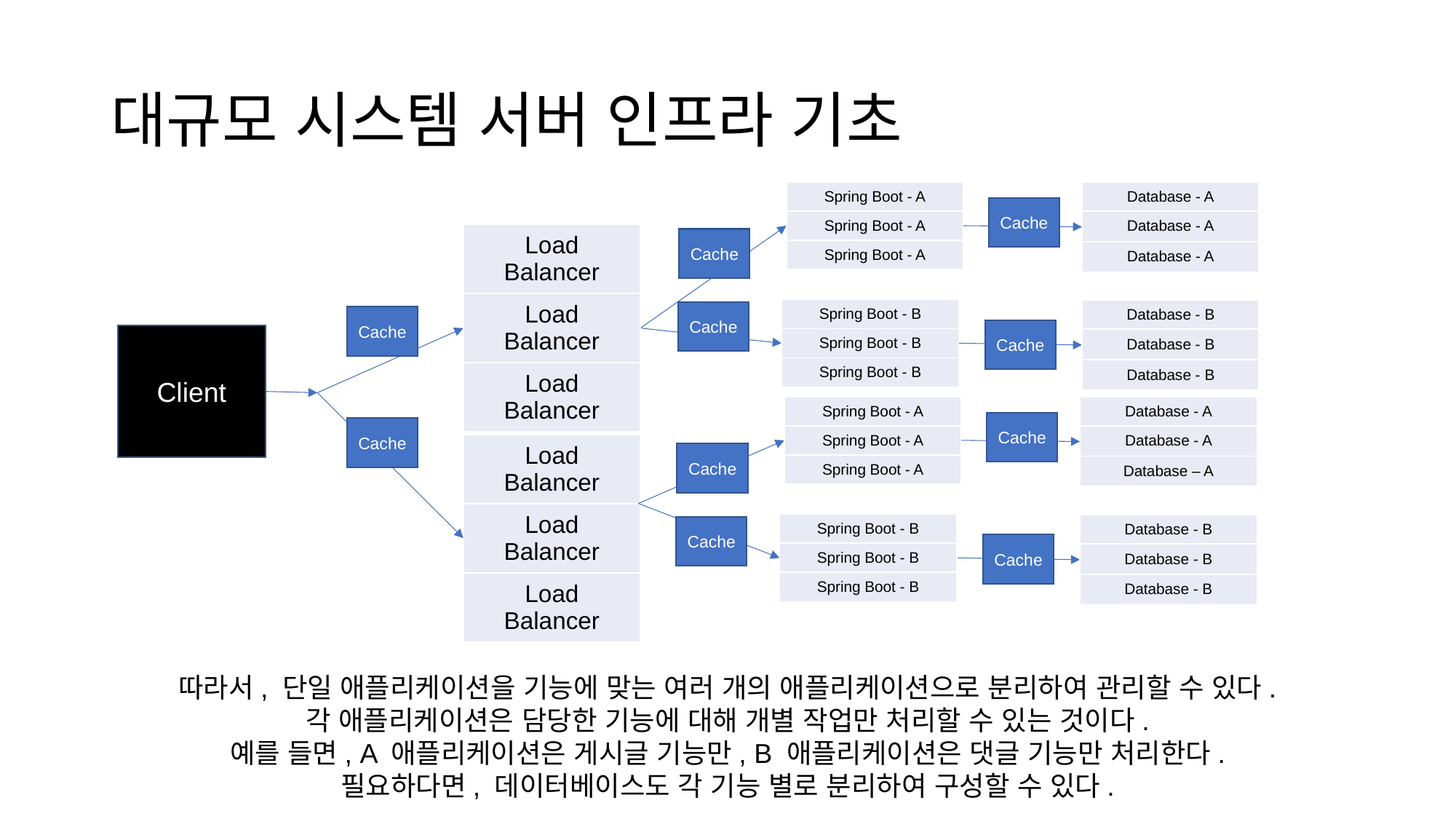

# 대규모 시스템 서버 인프라 기초
| Spring Boot - A |
| --- |
| Spring Boot - A |
| Spring Boot - A |
| Database - A |
| --- |
| Database - A |
| Database - A |
Cache
| Load Balancer |
| --- |
| Load Balancer |
| Load Balancer |
Cache
| Spring Boot - B |
| --- |
| Spring Boot - B |
| Spring Boot - B |
| Database - B |
| --- |
| Database - B |
| Database - B |
Cache
Cache
Cache
Client
| Spring Boot - A |
| --- |
| Spring Boot - A |
| Spring Boot - A |
| Database - A |
| --- |
| Database - A |
| Database – A |
Cache
Cache
| Load Balancer |
| --- |
| Load Balancer |
| Load Balancer |
Cache
| Spring Boot - B |
| --- |
| Spring Boot - B |
| Spring Boot - B |
| Database - B |
| --- |
| Database - B |
| Database - B |
Cache
Cache
따라서, 단일 애플리케이션을 기능에 맞는 여러 개의 애플리케이션으로 분리하여 관리할 수 있다.
각 애플리케이션은 담당한 기능에 대해 개별 작업만 처리할 수 있는 것이다.
예를 들면, A 애플리케이션은 게시글 기능만, B 애플리케이션은 댓글 기능만 처리한다.
필요하다면, 데이터베이스도 각 기능 별로 분리하여 구성할 수 있다.